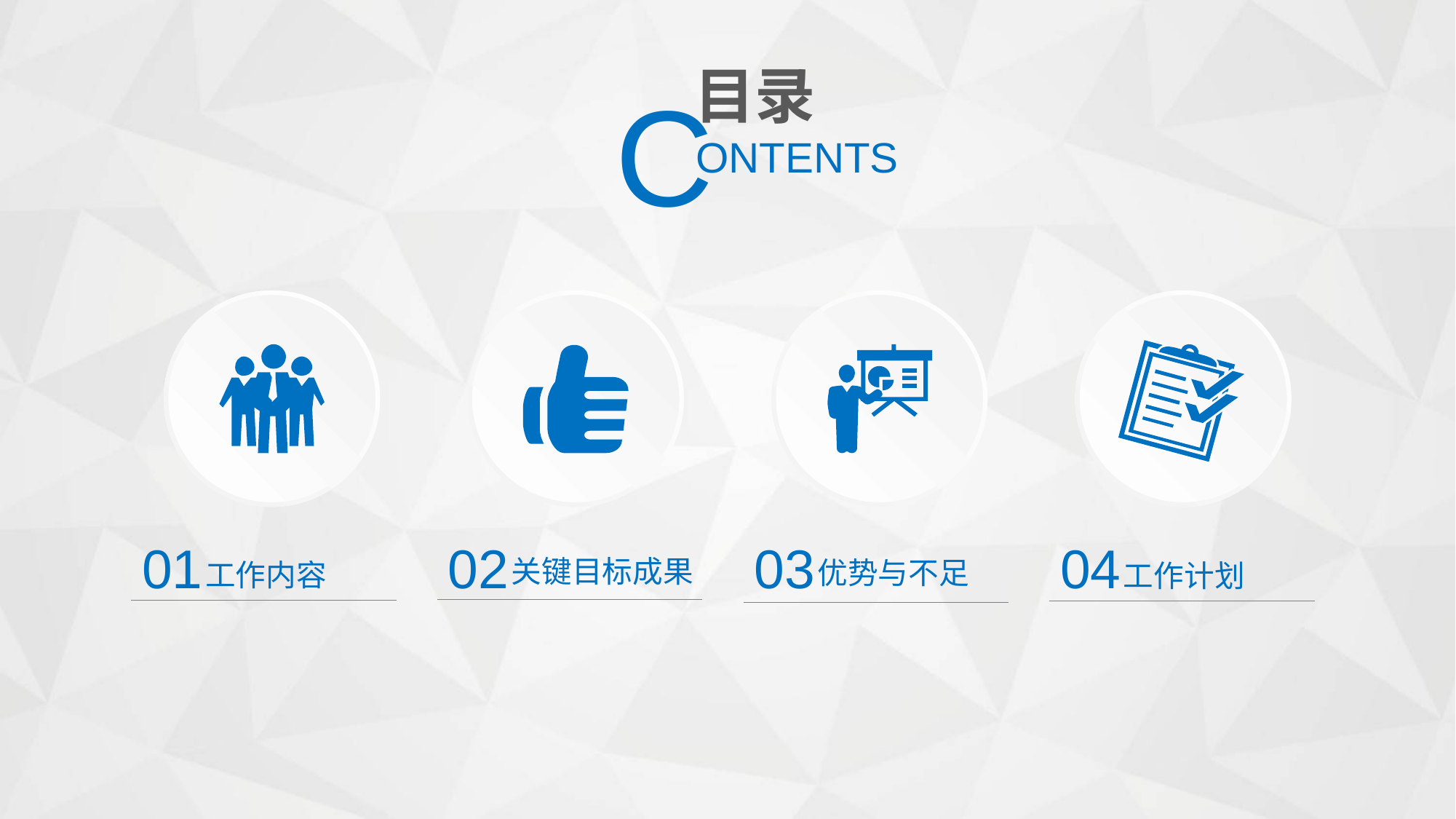

C
目录
ONTENTS

01
工作内容

02
关键目标成果

03
优势与不足

04
工作计划